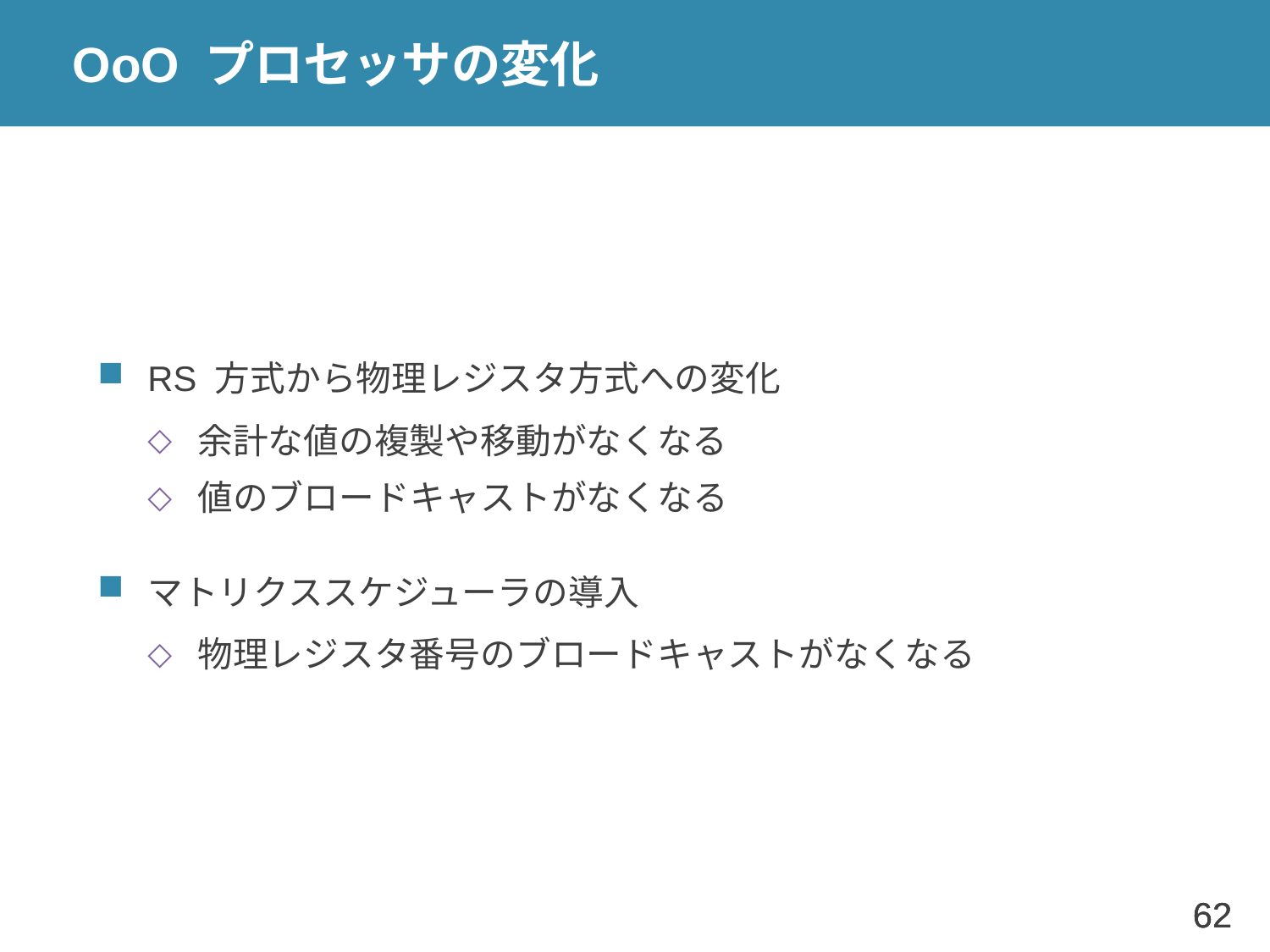

# OoO プロセッサの変化
RS 方式から物理レジスタ方式への変化
余計な値の複製や移動がなくなる
値のブロードキャストがなくなる
マトリクススケジューラの導入
物理レジスタ番号のブロードキャストがなくなる